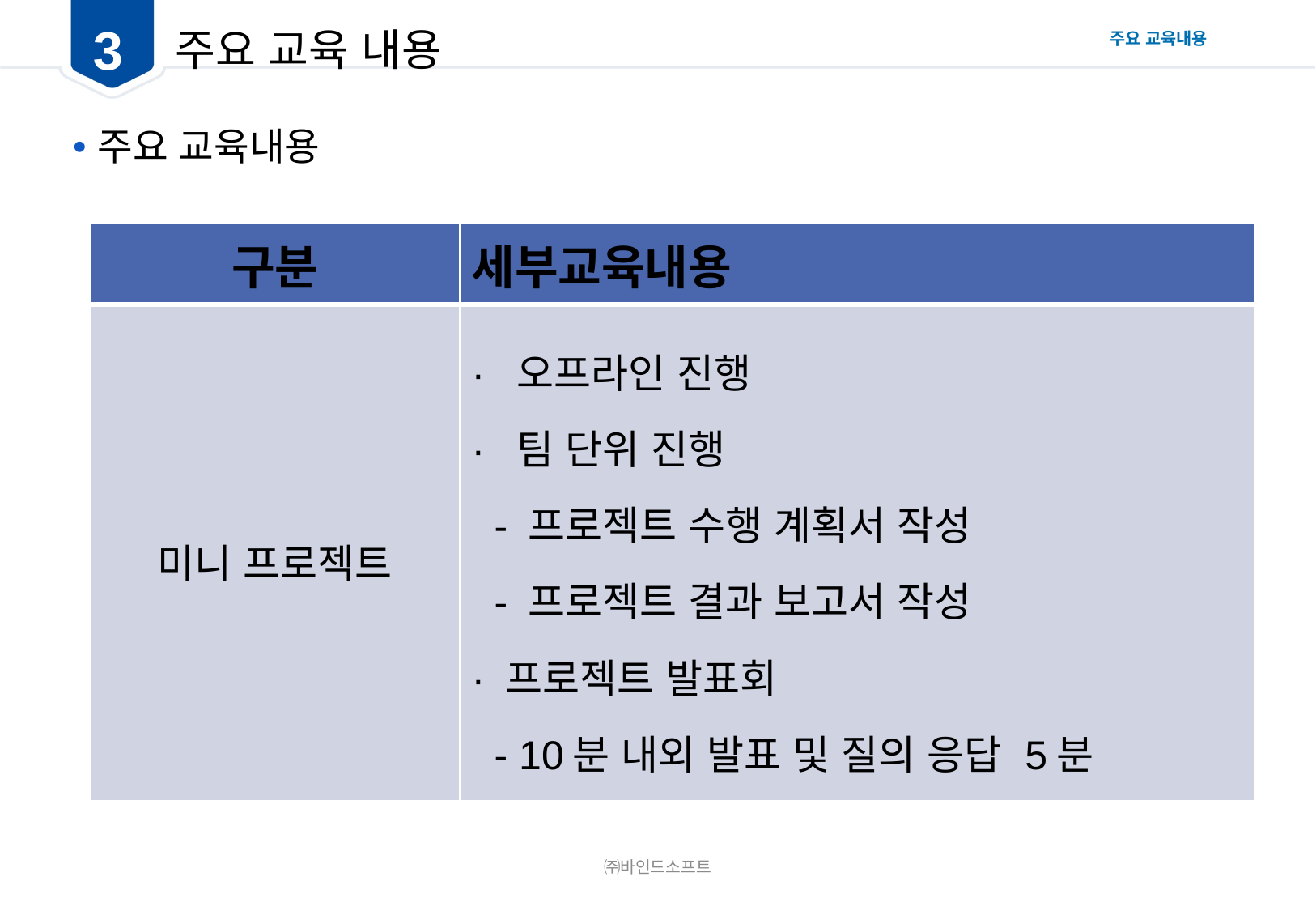

3
# 주요 교육 내용
주요 교육내용
주요 교육내용
| 구분 | 세부교육내용 |
| --- | --- |
| 미니 프로젝트 | · 오프라인 진행 · 팀 단위 진행 - 프로젝트 수행 계획서 작성 - 프로젝트 결과 보고서 작성 · 프로젝트 발표회 - 10분 내외 발표 및 질의 응답 5분 |
㈜바인드소프트